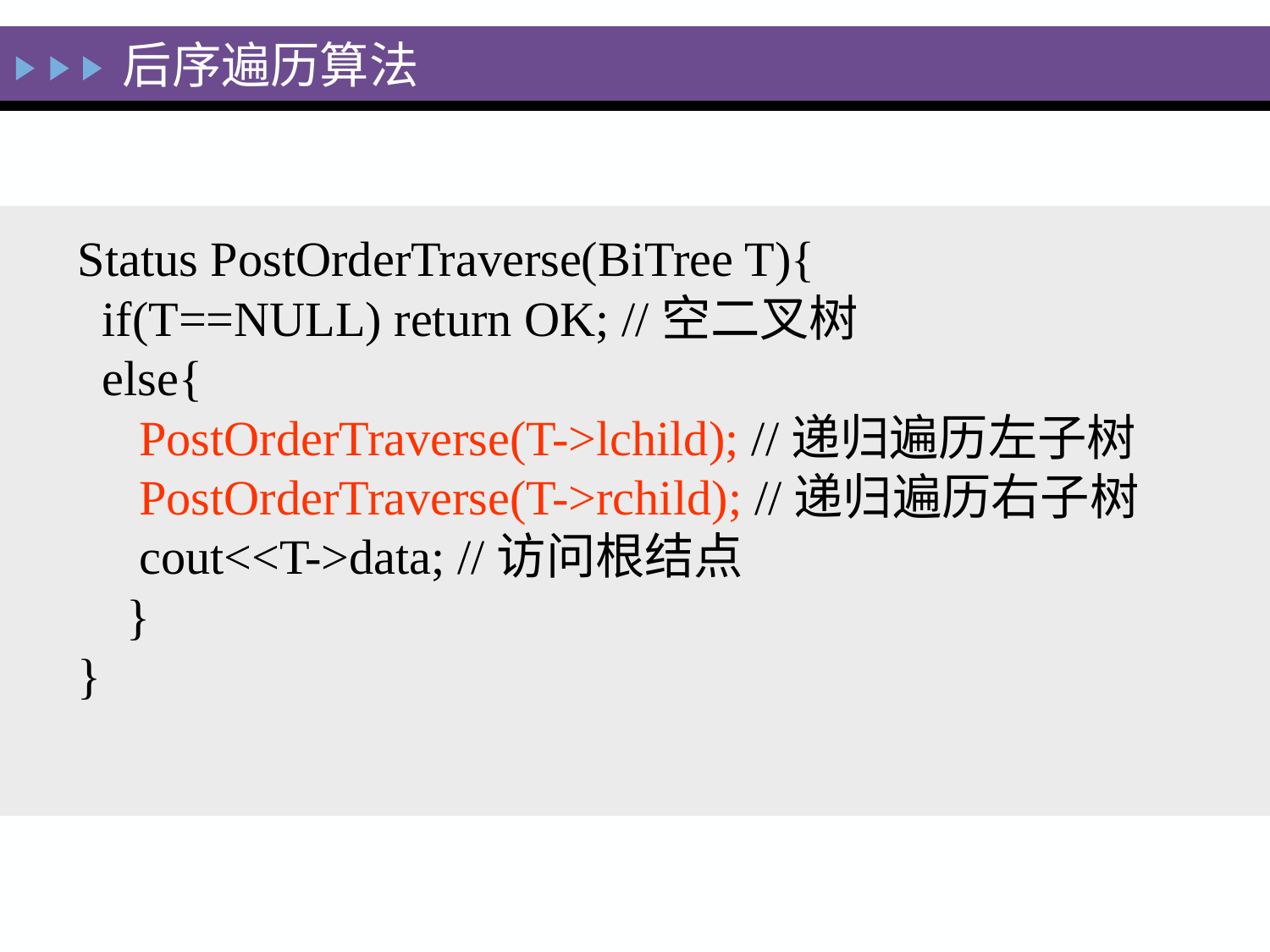

后序遍历算法

Status PostOrderTraverse(BiTree T){
  if(T==NULL) return OK; //空二叉树
  else{
     PostOrderTraverse(T->lchild); //递归遍历左子树
     PostOrderTraverse(T->rchild); //递归遍历右子树
     cout<<T->data; //访问根结点
    }
}